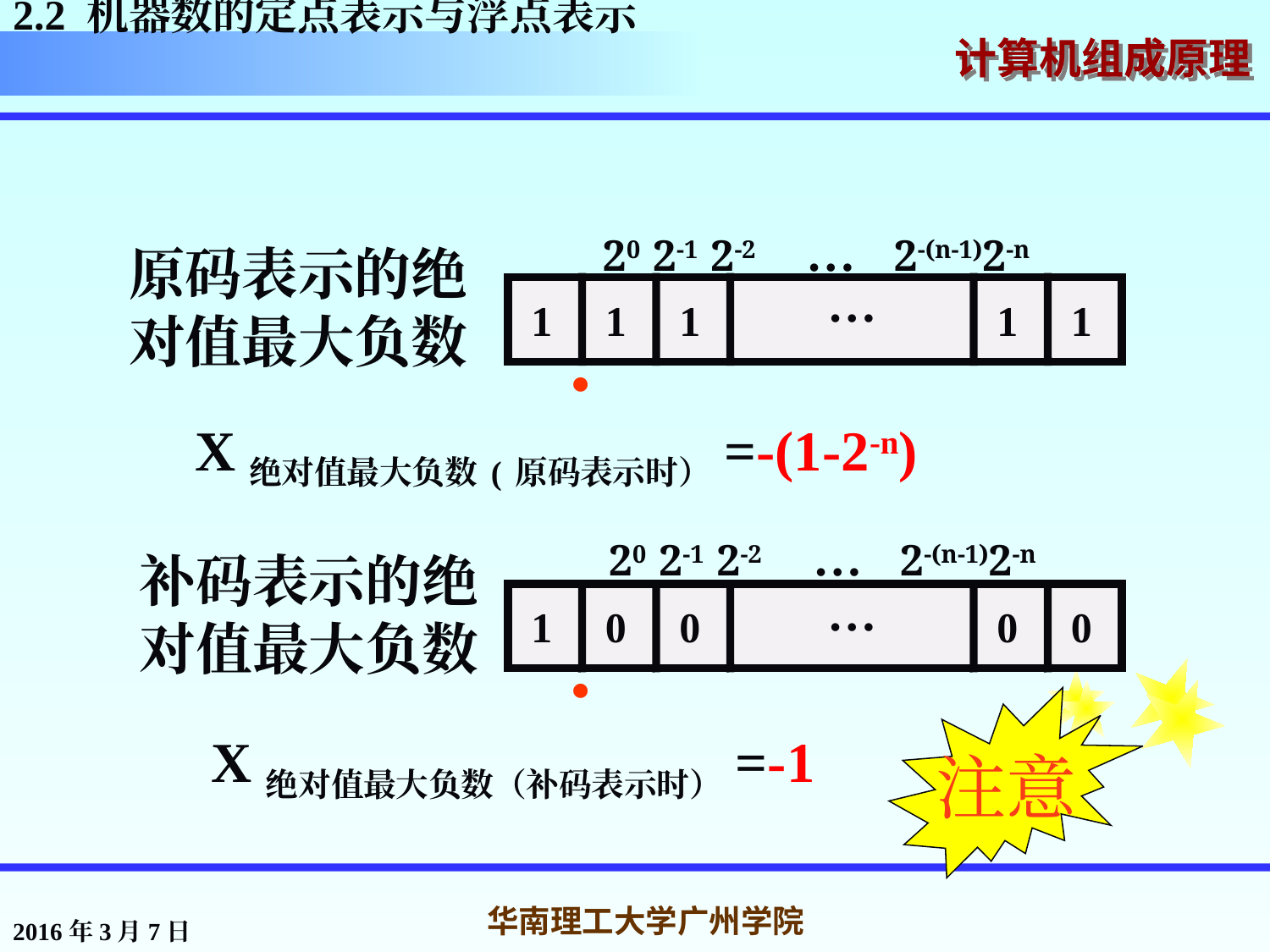

2.2 机器数的定点表示与浮点表示
20  2-1  2-2        …      2-(n-1)2-n

•
原码表示的绝对值最大负数
…
1
1
1
1
1
 X绝对值最大负数(原码表示时）=-(1-2-n)
20  2-1  2-2        …      2-(n-1)2-n

•
补码表示的绝对值最大负数
…
1
0
0
0
0
注意
X绝对值最大负数（补码表示时）=-1
2016年3月7日
华南理工大学广州学院